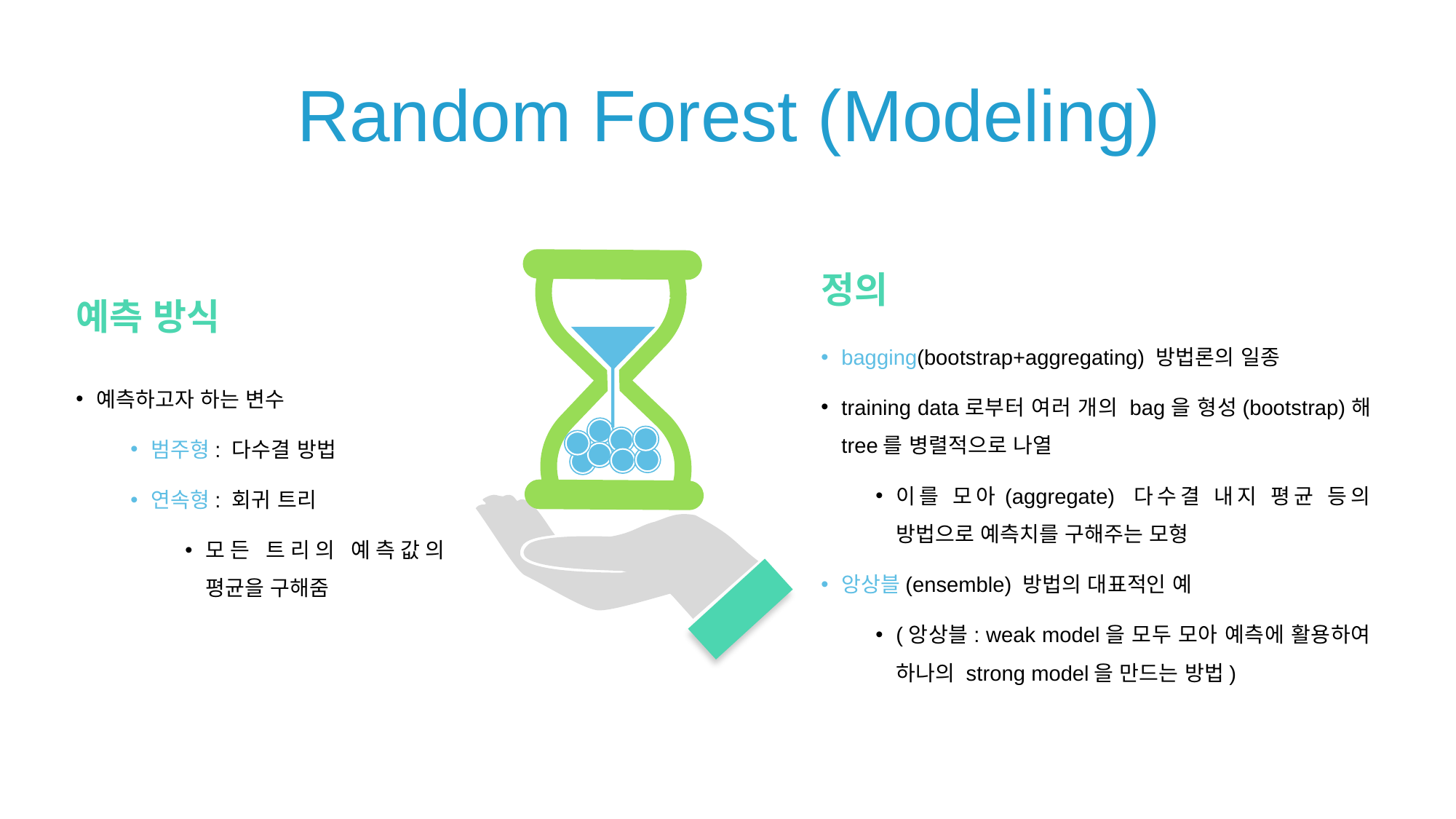

Random Forest (Modeling)

정의

bagging(bootstrap+aggregating) 방법론의 일종
training data로부터 여러 개의 bag을 형성(bootstrap)해 tree를 병렬적으로 나열
이를 모아(aggregate) 다수결 내지 평균 등의 방법으로 예측치를 구해주는 모형
앙상블(ensemble) 방법의 대표적인 예
(앙상블: weak model을 모두 모아 예측에 활용하여 하나의 strong model을 만드는 방법)
예측 방식
예측하고자 하는 변수
범주형: 다수결 방법
연속형: 회귀 트리
모든 트리의 예측값의 평균을 구해줌